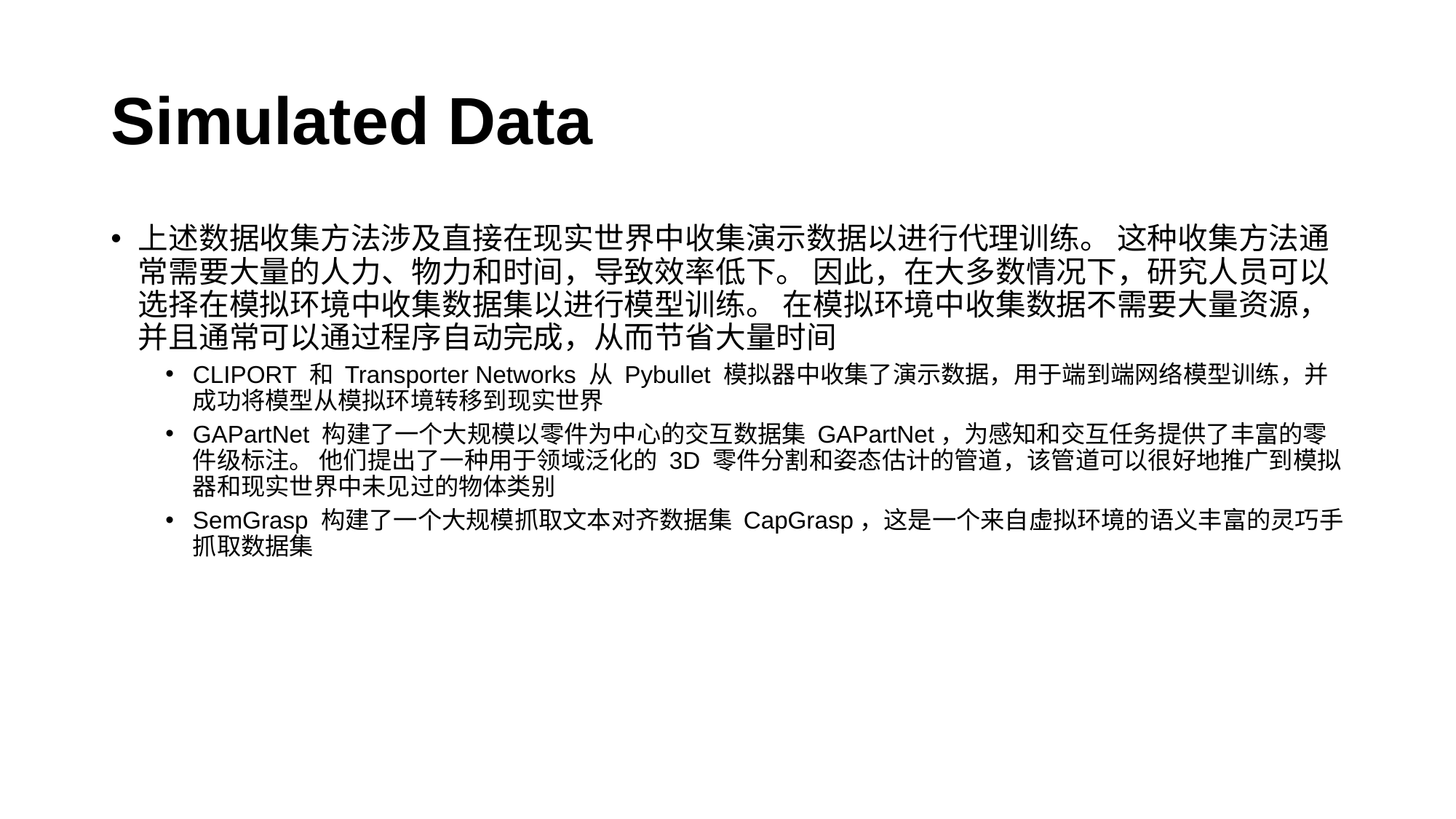

# Simulated Data
上述数据收集方法涉及直接在现实世界中收集演示数据以进行代理训练。 这种收集方法通常需要大量的人力、物力和时间，导致效率低下。 因此，在大多数情况下，研究人员可以选择在模拟环境中收集数据集以进行模型训练。 在模拟环境中收集数据不需要大量资源，并且通常可以通过程序自动完成，从而节省大量时间
CLIPORT 和 Transporter Networks 从 Pybullet 模拟器中收集了演示数据，用于端到端网络模型训练，并成功将模型从模拟环境转移到现实世界
GAPartNet 构建了一个大规模以零件为中心的交互数据集 GAPartNet，为感知和交互任务提供了丰富的零件级标注。 他们提出了一种用于领域泛化的 3D 零件分割和姿态估计的管道，该管道可以很好地推广到模拟器和现实世界中未见过的物体类别
SemGrasp 构建了一个大规模抓取文本对齐数据集 CapGrasp，这是一个来自虚拟环境的语义丰富的灵巧手抓取数据集